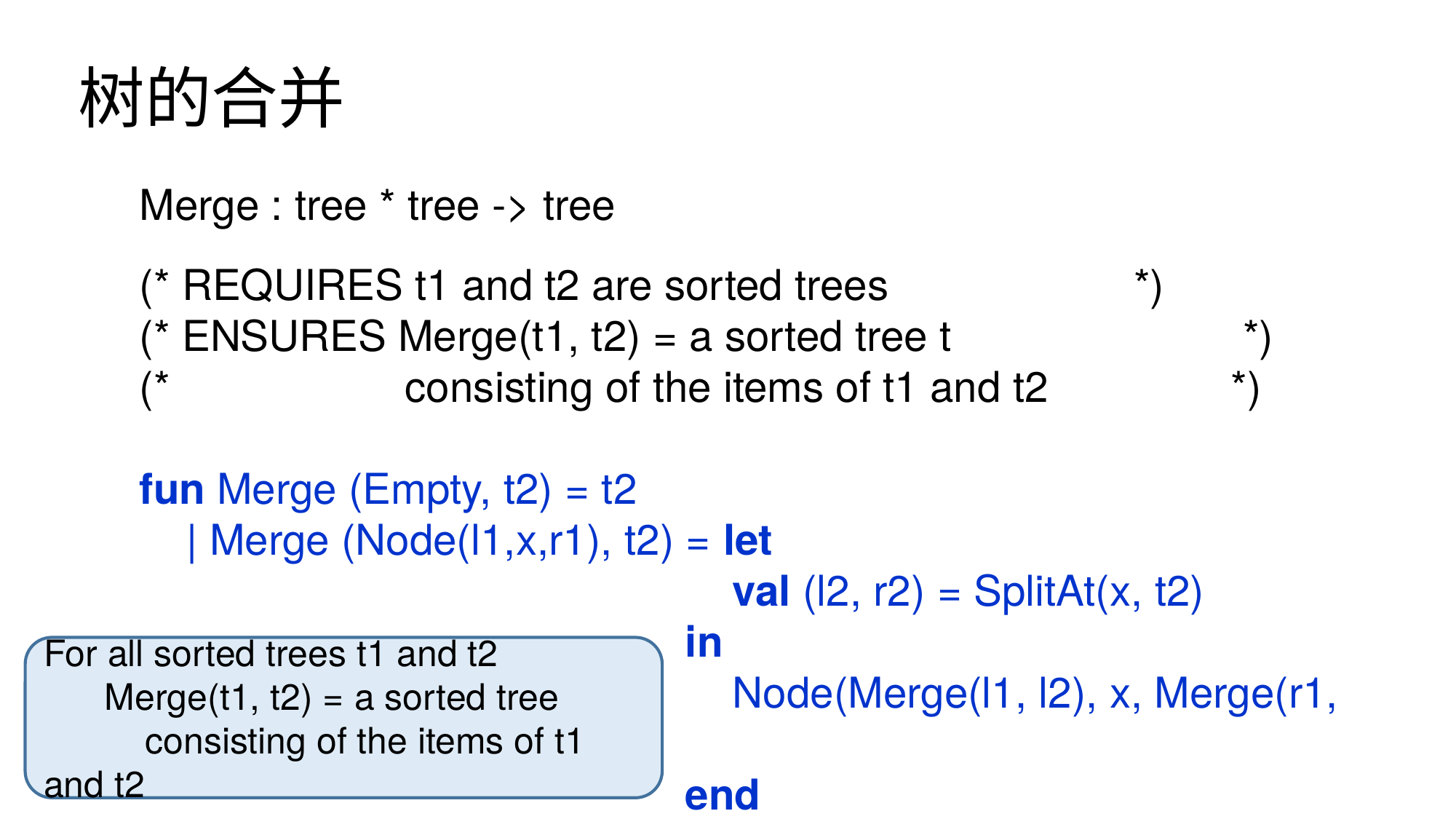

# 树的合并
Merge : tree * tree -> tree
(* REQUIRES t1 and t2 are sorted trees			 *)
(* ENSURES Merge(t1, t2) = a sorted tree t			 *)
(* 		    consisting of the items of t1 and t2 		*)

fun Merge (Empty, t2) = t2
    | Merge (Node(l1,x,r1), t2) = let
					    val (l2, r2) = SplitAt(x, t2)
					in
					    Node(Merge(l1, l2), x, Merge(r1, r2))
					end
For all sorted trees t1 and t2
      Merge(t1, t2) = a sorted tree
          consisting of the items of t1 and t2